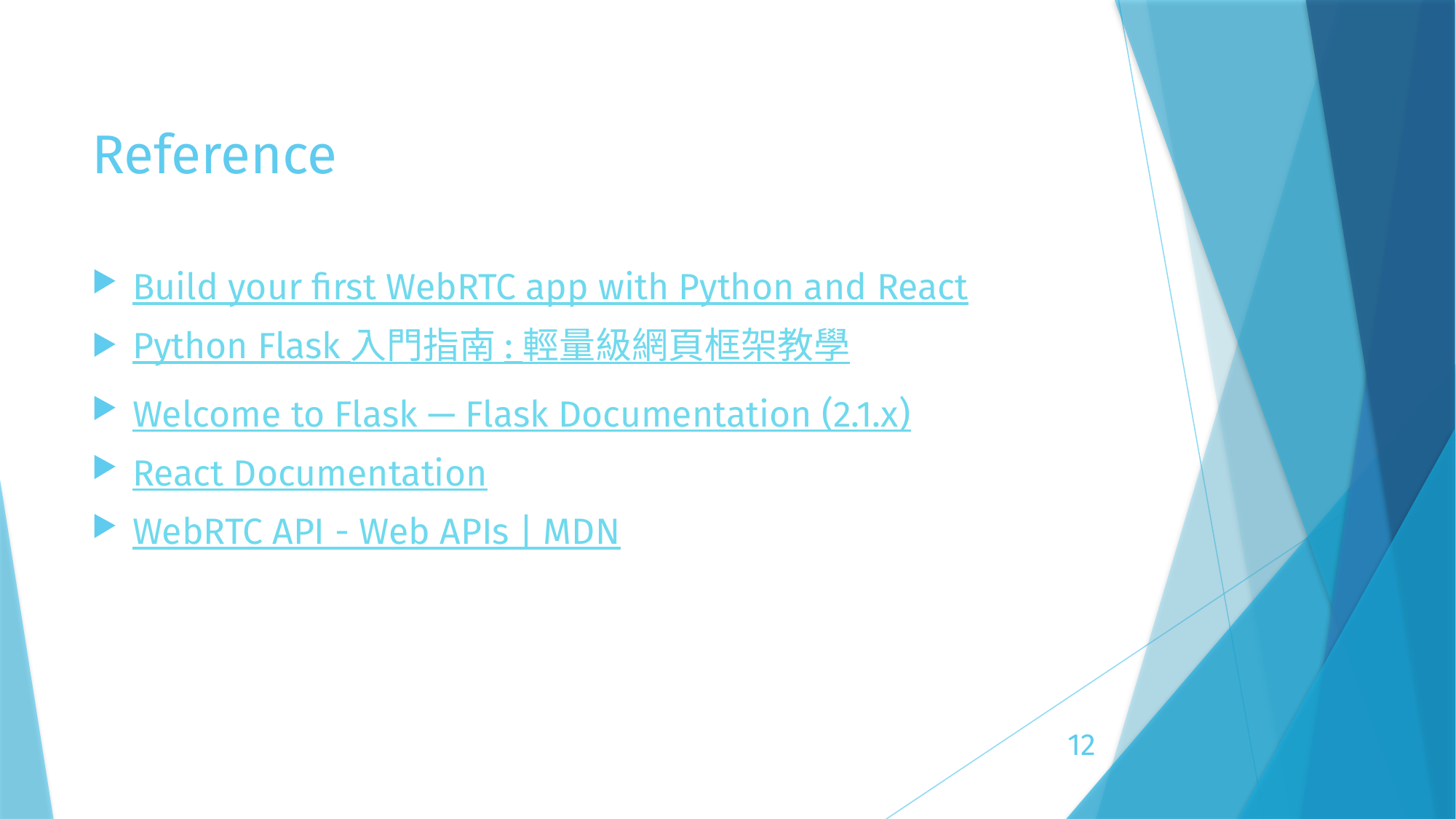

# Reference
Build your first WebRTC app with Python and React
Python Flask 入門指南 : 輕量級網頁框架教學
Welcome to Flask — Flask Documentation (2.1.x)
React Documentation
WebRTC API - Web APIs | MDN
12